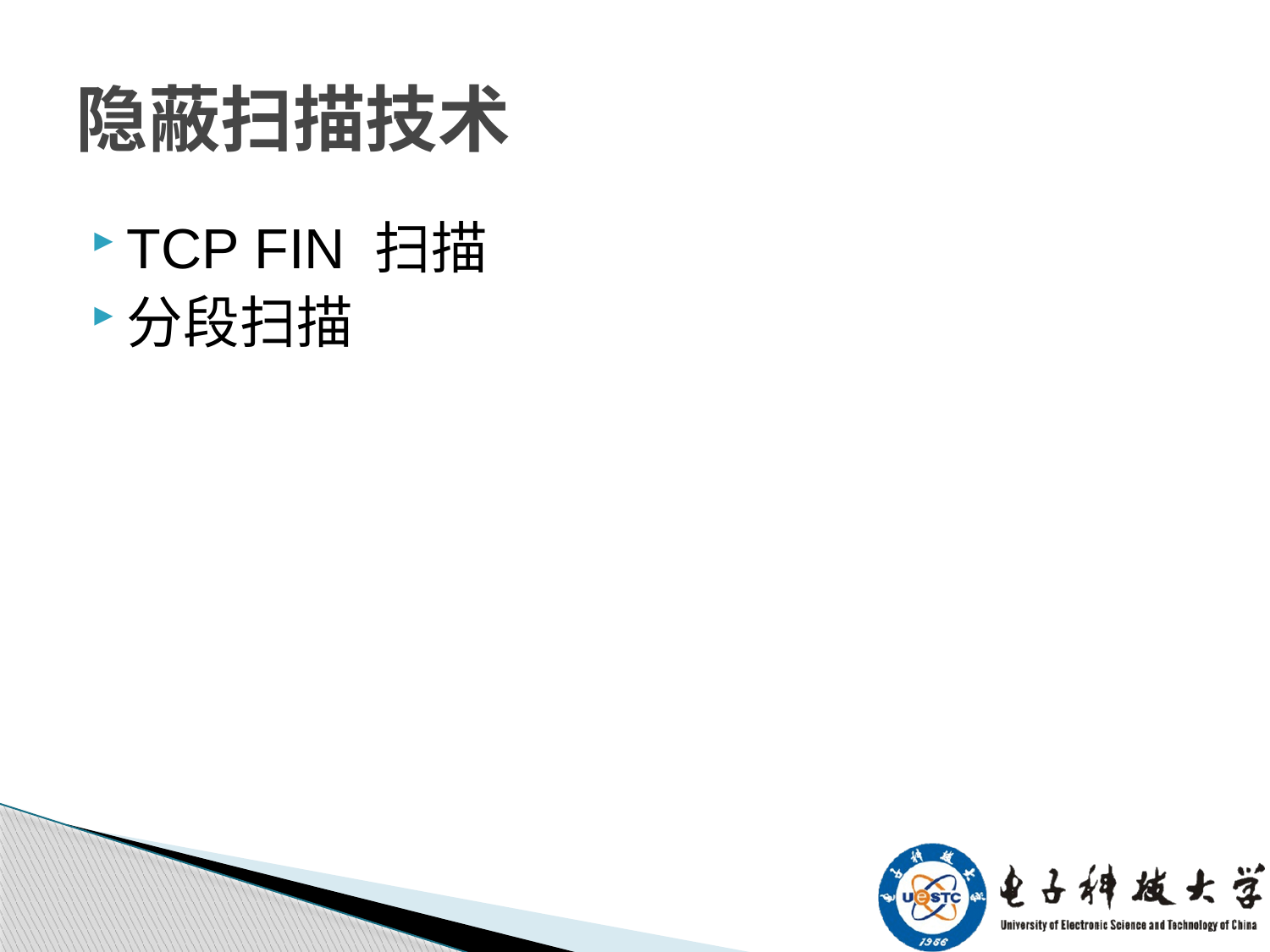

# 隐蔽扫描技术
TCP FIN 扫描
分段扫描
71